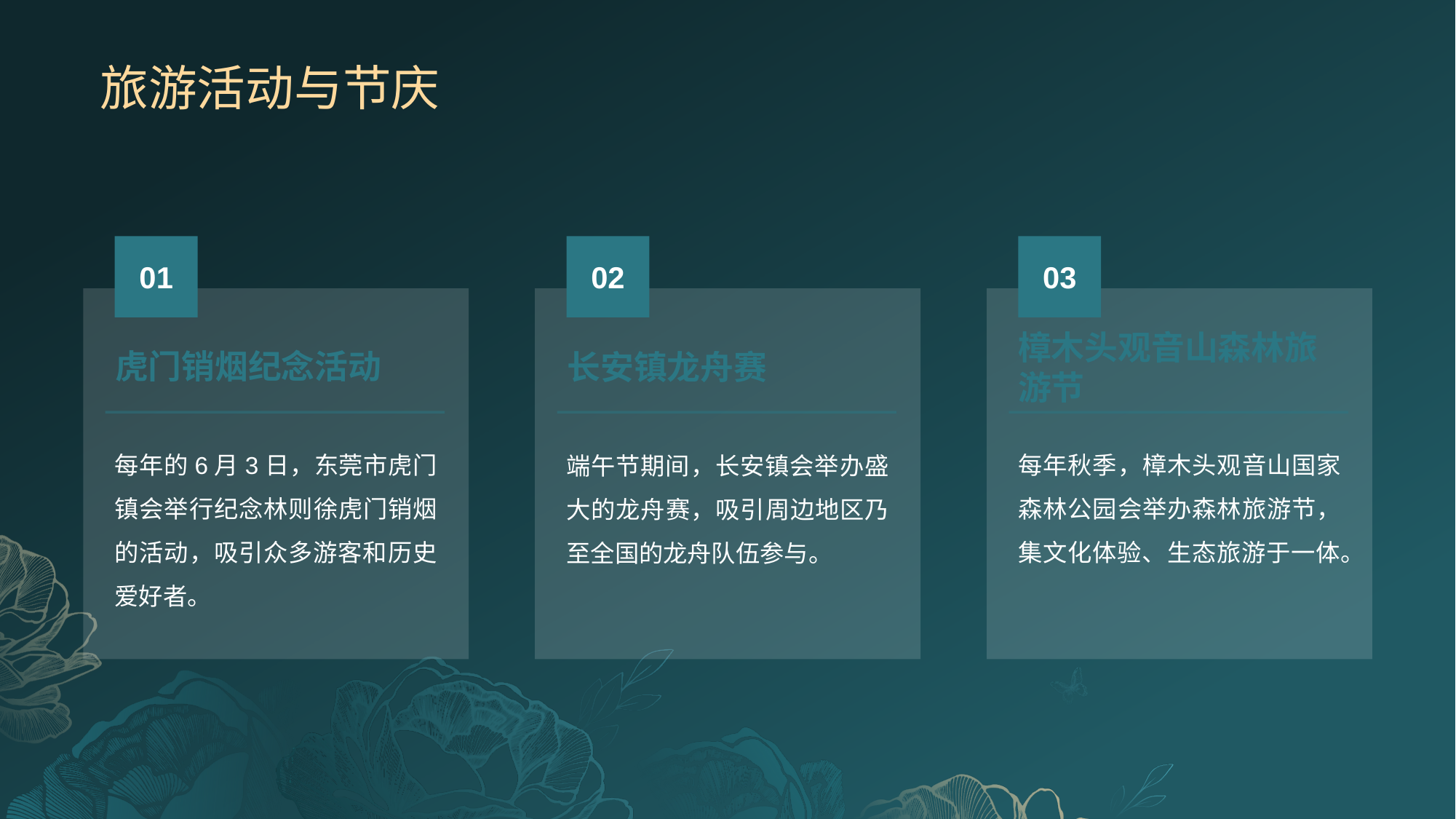

# 旅游活动与节庆
01
02
03

虎门销烟纪念活动
长安镇龙舟赛
樟木头观音山森林旅游节
每年的6月3日，东莞市虎门镇会举行纪念林则徐虎门销烟的活动，吸引众多游客和历史爱好者。
每年秋季，樟木头观音山国家森林公园会举办森林旅游节，集文化体验、生态旅游于一体。
端午节期间，长安镇会举办盛大的龙舟赛，吸引周边地区乃至全国的龙舟队伍参与。